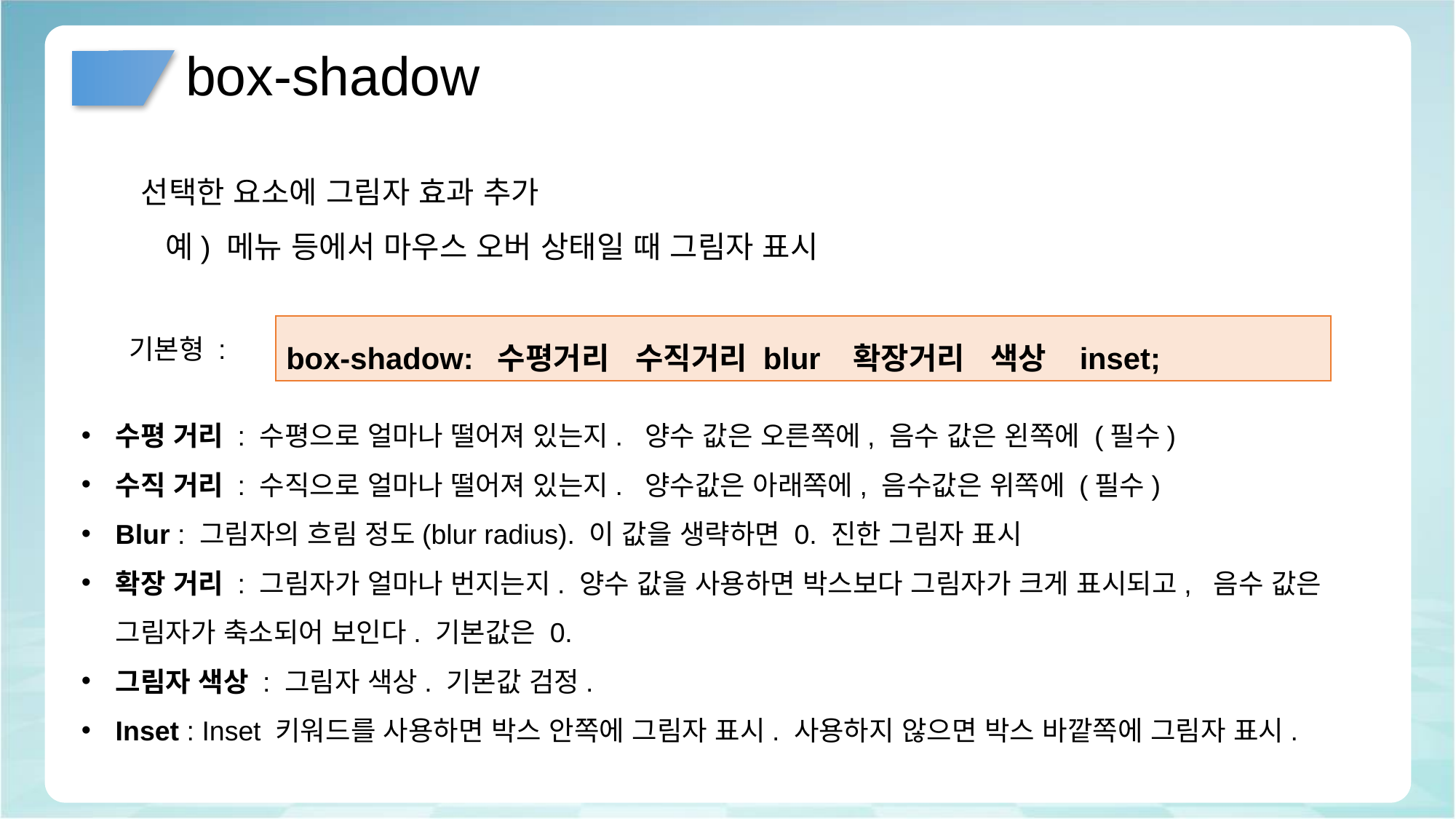

# box-shadow
선택한 요소에 그림자 효과 추가
  예) 메뉴 등에서 마우스 오버 상태일 때 그림자 표시
box-shadow:  수평거리   수직거리 blur   확장거리   색상   inset;
기본형 :
수평 거리 : 수평으로 얼마나 떨어져 있는지.  양수 값은 오른쪽에, 음수 값은 왼쪽에 (필수)
수직 거리 : 수직으로 얼마나 떨어져 있는지.  양수값은 아래쪽에, 음수값은 위쪽에 (필수)
Blur : 그림자의 흐림 정도(blur radius). 이 값을 생략하면 0. 진한 그림자 표시
확장 거리 : 그림자가 얼마나 번지는지. 양수 값을 사용하면 박스보다 그림자가 크게 표시되고,  음수 값은 그림자가 축소되어 보인다. 기본값은 0.
그림자 색상 : 그림자 색상. 기본값 검정.
Inset : Inset 키워드를 사용하면 박스 안쪽에 그림자 표시. 사용하지 않으면 박스 바깥쪽에 그림자 표시.